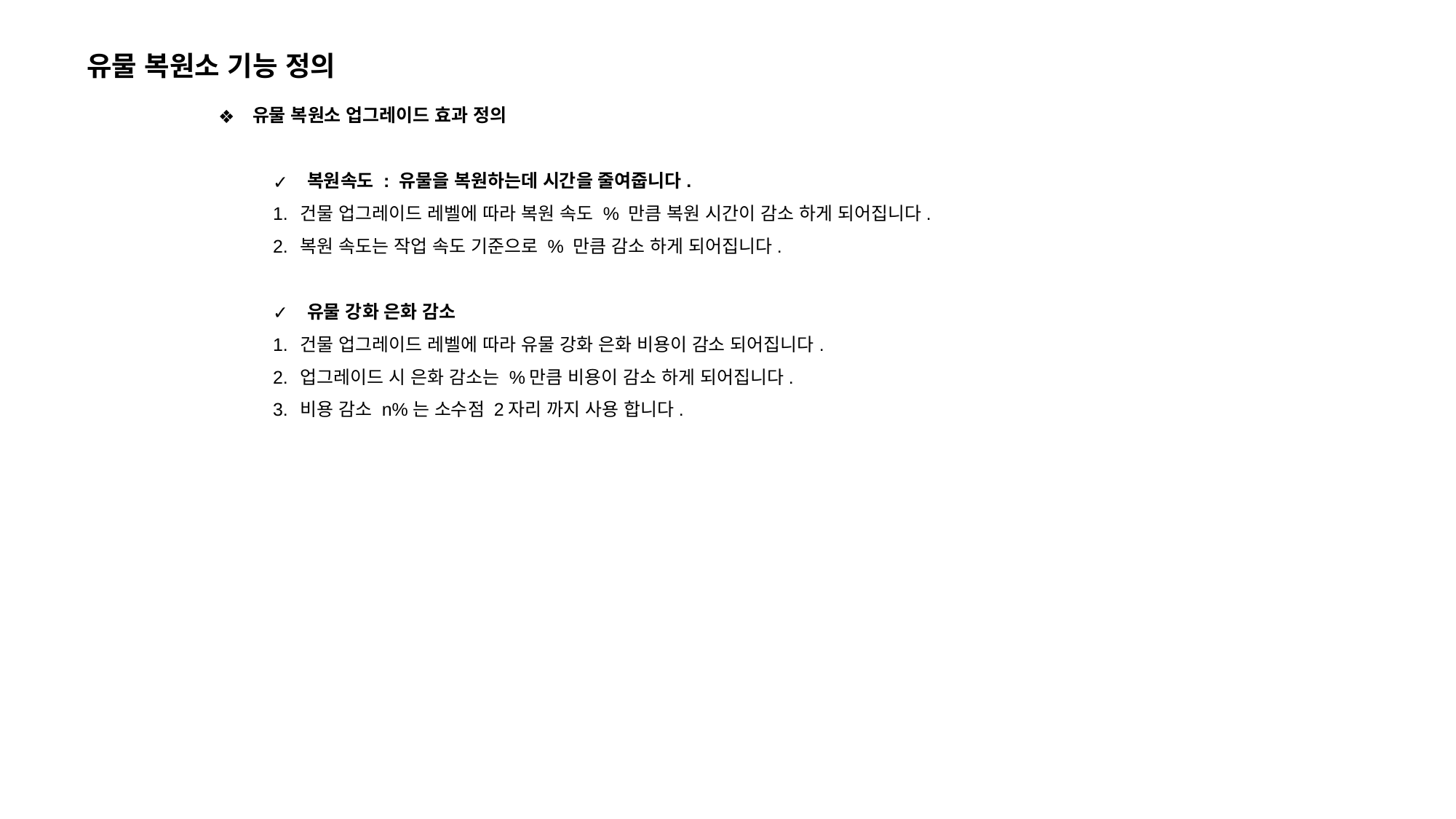

유물 복원소 기능 정의
유물 복원소 업그레이드 효과 정의

복원속도 : 유물을 복원하는데 시간을 줄여줍니다.
건물 업그레이드 레벨에 따라 복원 속도 % 만큼 복원 시간이 감소 하게 되어집니다.
복원 속도는 작업 속도 기준으로 % 만큼 감소 하게 되어집니다.

유물 강화 은화 감소
건물 업그레이드 레벨에 따라 유물 강화 은화 비용이 감소 되어집니다.
업그레이드 시 은화 감소는 %만큼 비용이 감소 하게 되어집니다.
비용 감소 n%는 소수점 2자리 까지 사용 합니다.